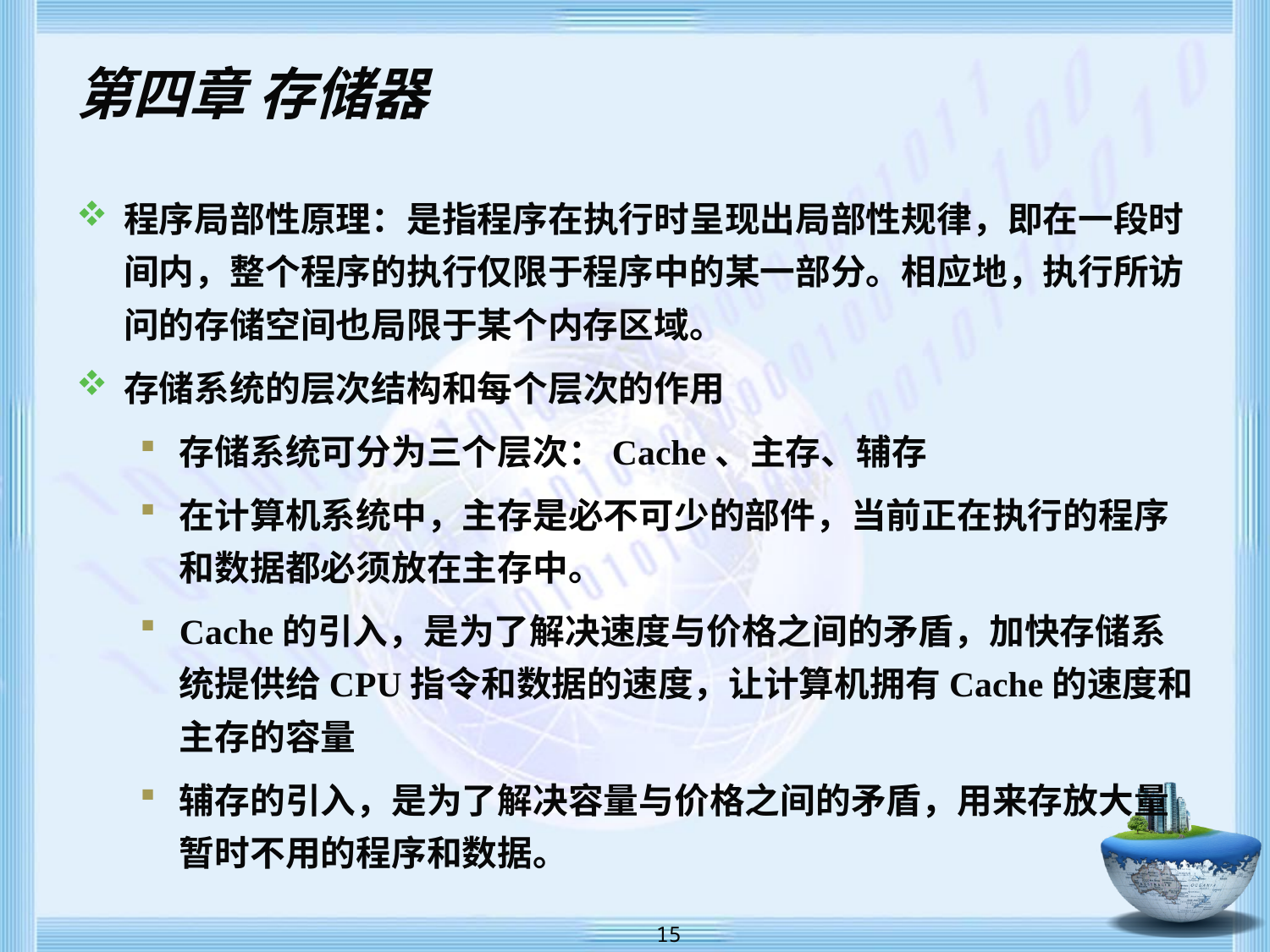

# 第四章 存储器
程序局部性原理：是指程序在执行时呈现出局部性规律，即在一段时间内，整个程序的执行仅限于程序中的某一部分。相应地，执行所访问的存储空间也局限于某个内存区域。
存储系统的层次结构和每个层次的作用
存储系统可分为三个层次：Cache、主存、辅存
在计算机系统中，主存是必不可少的部件，当前正在执行的程序和数据都必须放在主存中。
Cache的引入，是为了解决速度与价格之间的矛盾，加快存储系统提供给CPU指令和数据的速度，让计算机拥有Cache的速度和主存的容量
辅存的引入，是为了解决容量与价格之间的矛盾，用来存放大量暂时不用的程序和数据。

    15